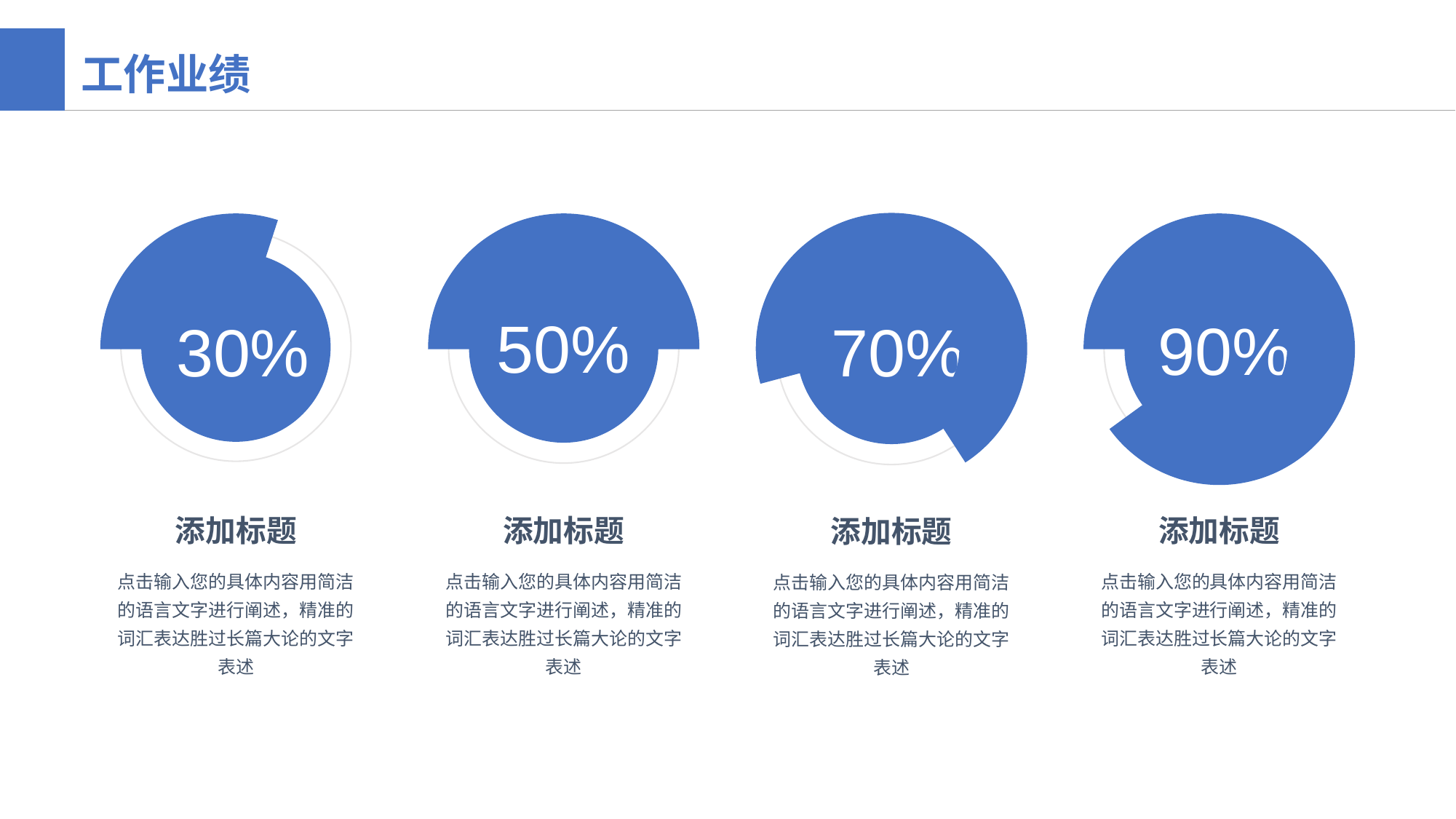

工作业绩

### Chart

| Category | 销售额 |
|---|---|
| 第一季度 | 70.0 |
| 第二季度 | 30.0 |

### Chart

| Category | 销售额 |
|---|---|
| 第一季度 | 30.0 |
| 第二季度 | 70.0 |

### Chart

| Category | 销售额 |
|---|---|
| 第一季度 | 50.0 |
| 第二季度 | 50.0 |

### Chart

| Category | 销售额 |
|---|---|
| 第一季度 | 90.0 |
| 第二季度 | 10.0 |

50%
90%
70%
30%
添加标题
点击输入您的具体内容用简洁的语言文字进行阐述，精准的词汇表达胜过长篇大论的文字表述
添加标题
点击输入您的具体内容用简洁的语言文字进行阐述，精准的词汇表达胜过长篇大论的文字表述
添加标题
点击输入您的具体内容用简洁的语言文字进行阐述，精准的词汇表达胜过长篇大论的文字表述
添加标题
点击输入您的具体内容用简洁的语言文字进行阐述，精准的词汇表达胜过长篇大论的文字表述